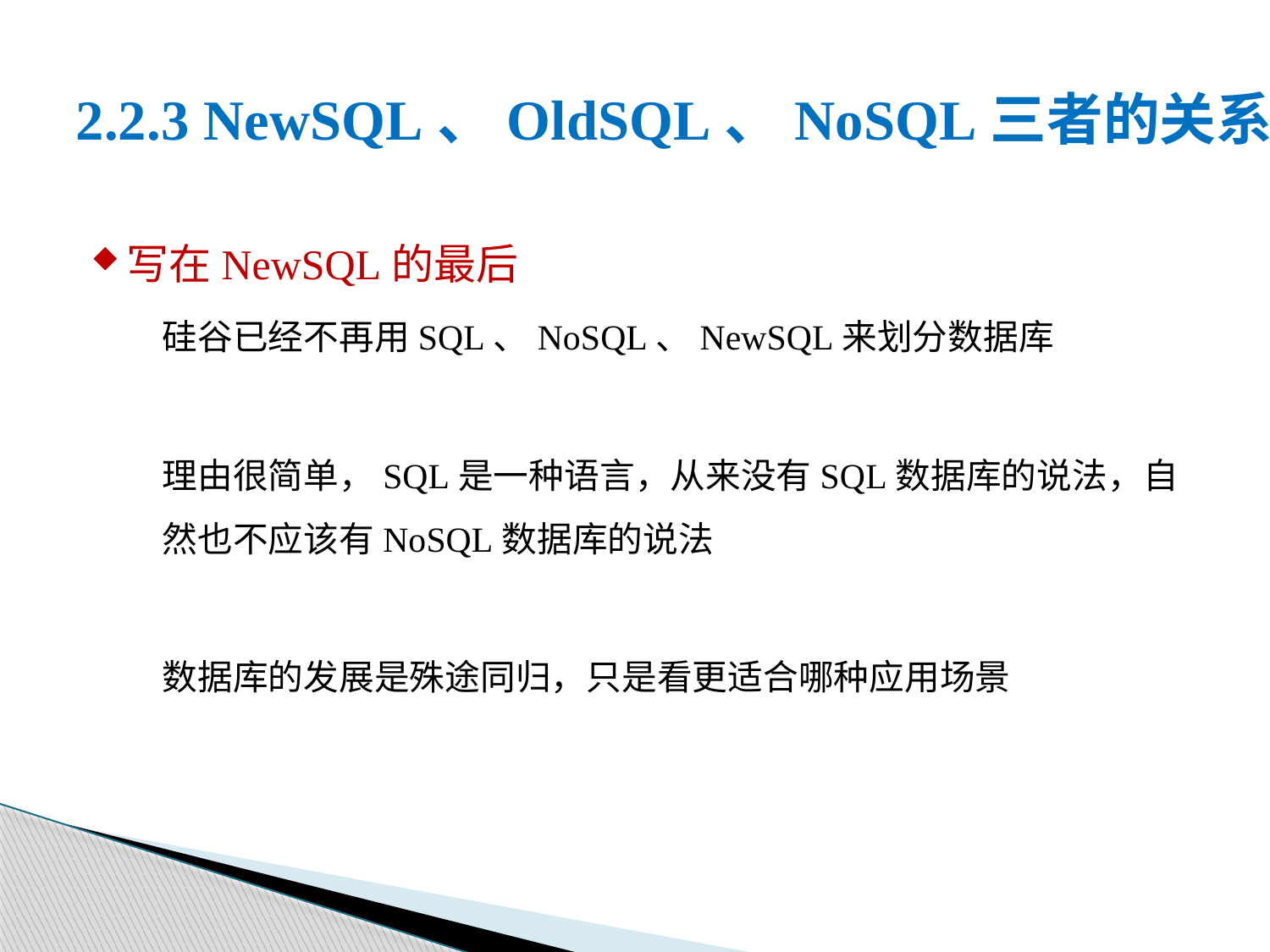

# 2.2.3 NewSQL、OldSQL、NoSQL三者的关系
写在NewSQL的最后
硅谷已经不再用SQL、NoSQL、NewSQL来划分数据库

理由很简单，SQL是一种语言，从来没有SQL数据库的说法，自然也不应该有NoSQL数据库的说法

数据库的发展是殊途同归，只是看更适合哪种应用场景